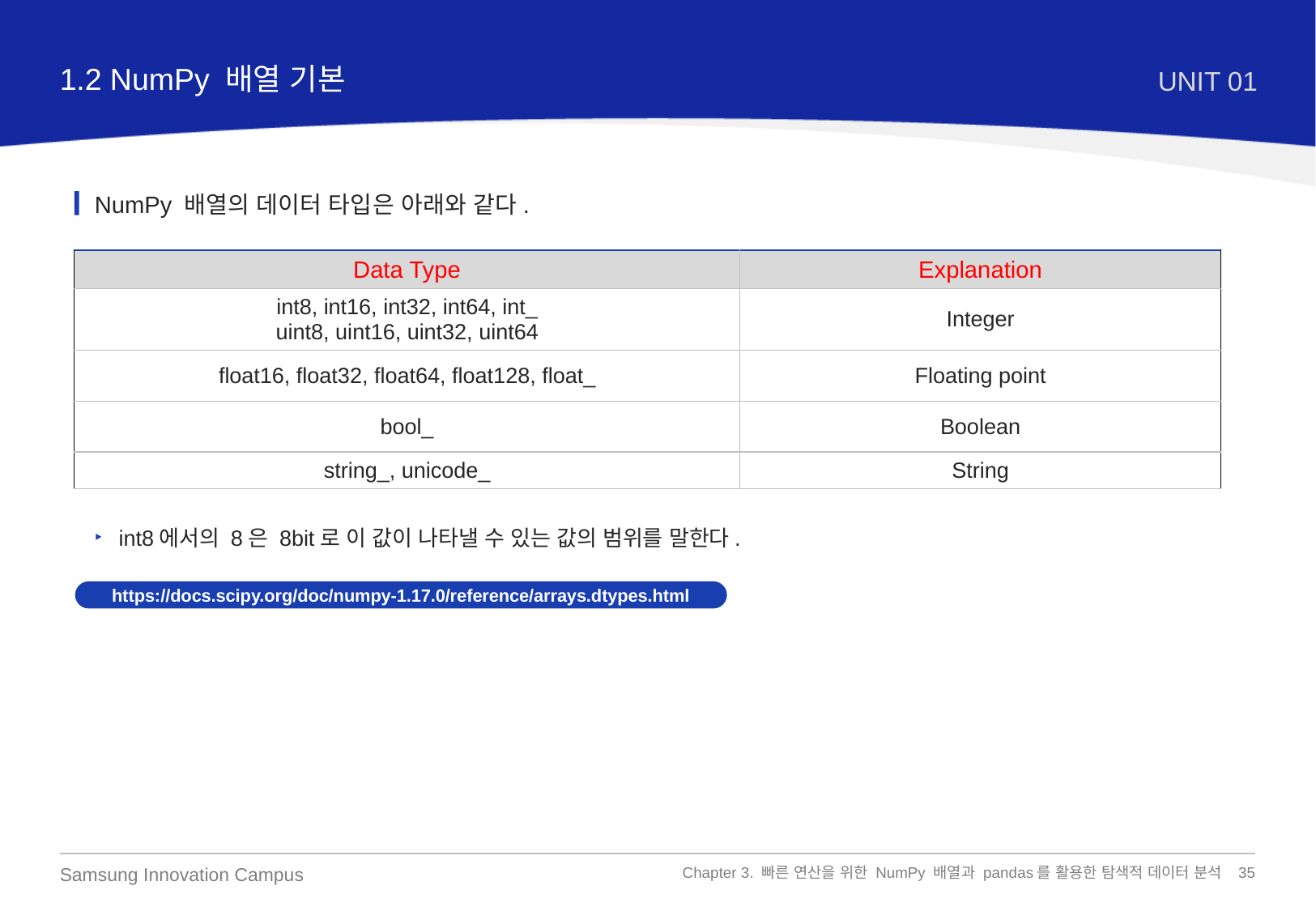

1.2 NumPy 배열 기본
UNIT 01
NumPy 배열의 데이터 타입은 아래와 같다.

| Data Type | Explanation |
| --- | --- |
| int8, int16, int32, int64, int\_ uint8, uint16, uint32, uint64 | Integer |
| float16, float32, float64, float128, float\_ | Floating point |
| bool\_ | Boolean |
| string\_, unicode\_ | String |
int8에서의 8은 8bit로 이 값이 나타낼 수 있는 값의 범위를 말한다.
https://docs.scipy.org/doc/numpy-1.17.0/reference/arrays.dtypes.html